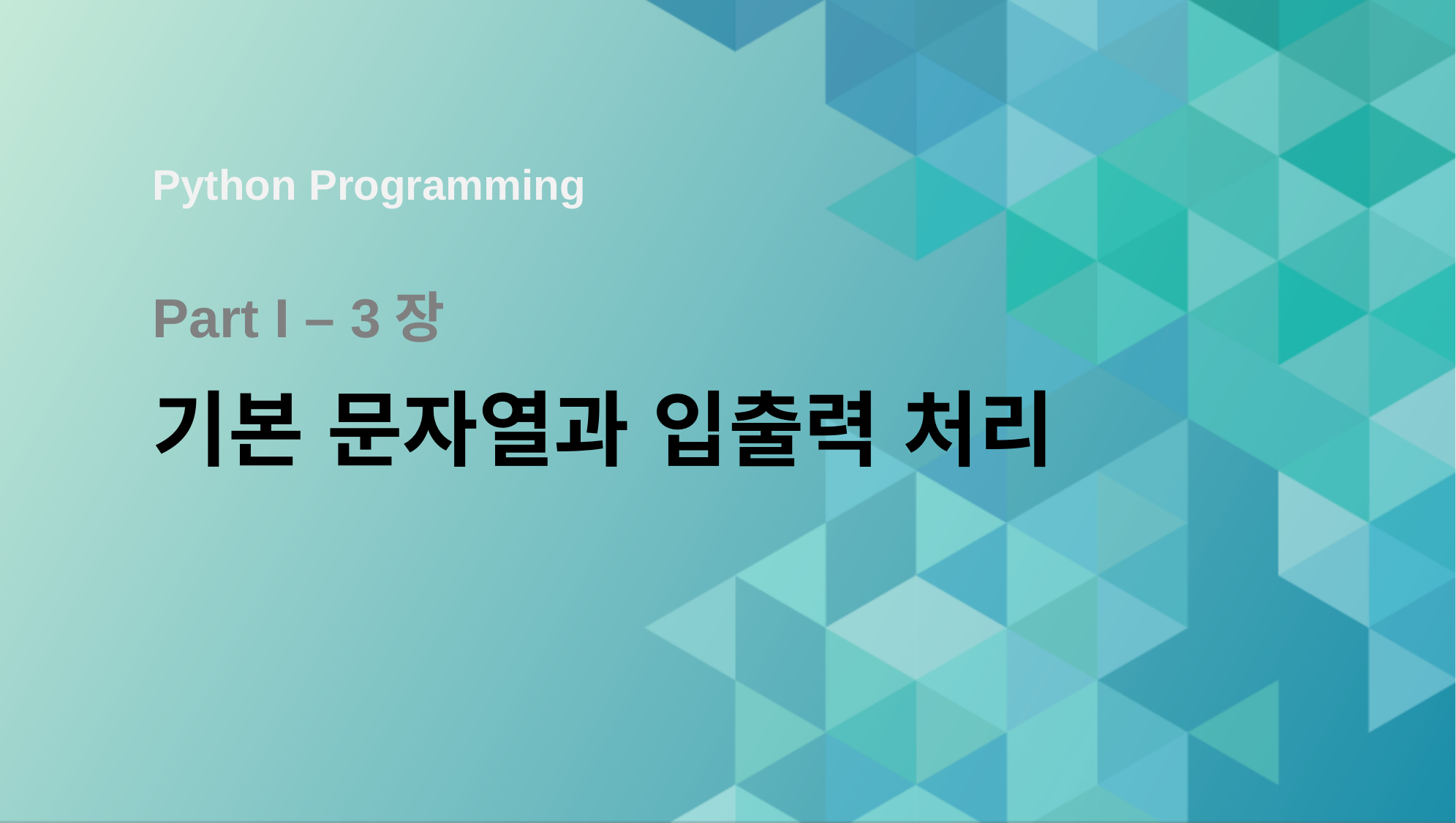

# Part I – 3장 기본 문자열과 입출력 처리